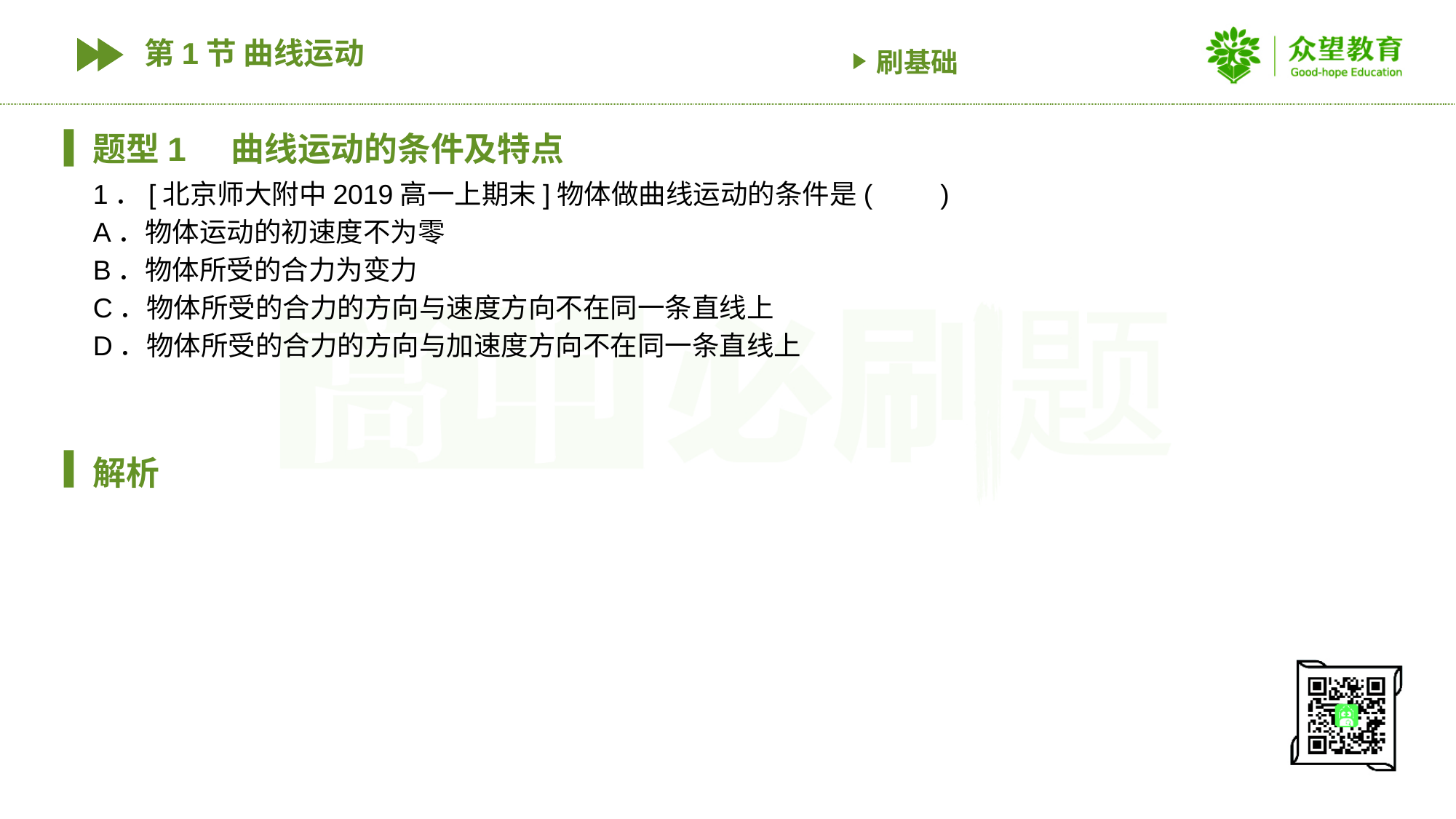

第1节 曲线运动
刷基础

题型1    曲线运动的条件及特点

1．[北京师大附中2019高一上期末]物体做曲线运动的条件是(　　)
A．物体运动的初速度不为零
B．物体所受的合力为变力
C．物体所受的合力的方向与速度方向不在同一条直线上
D．物体所受的合力的方向与加速度方向不在同一条直线上
解析